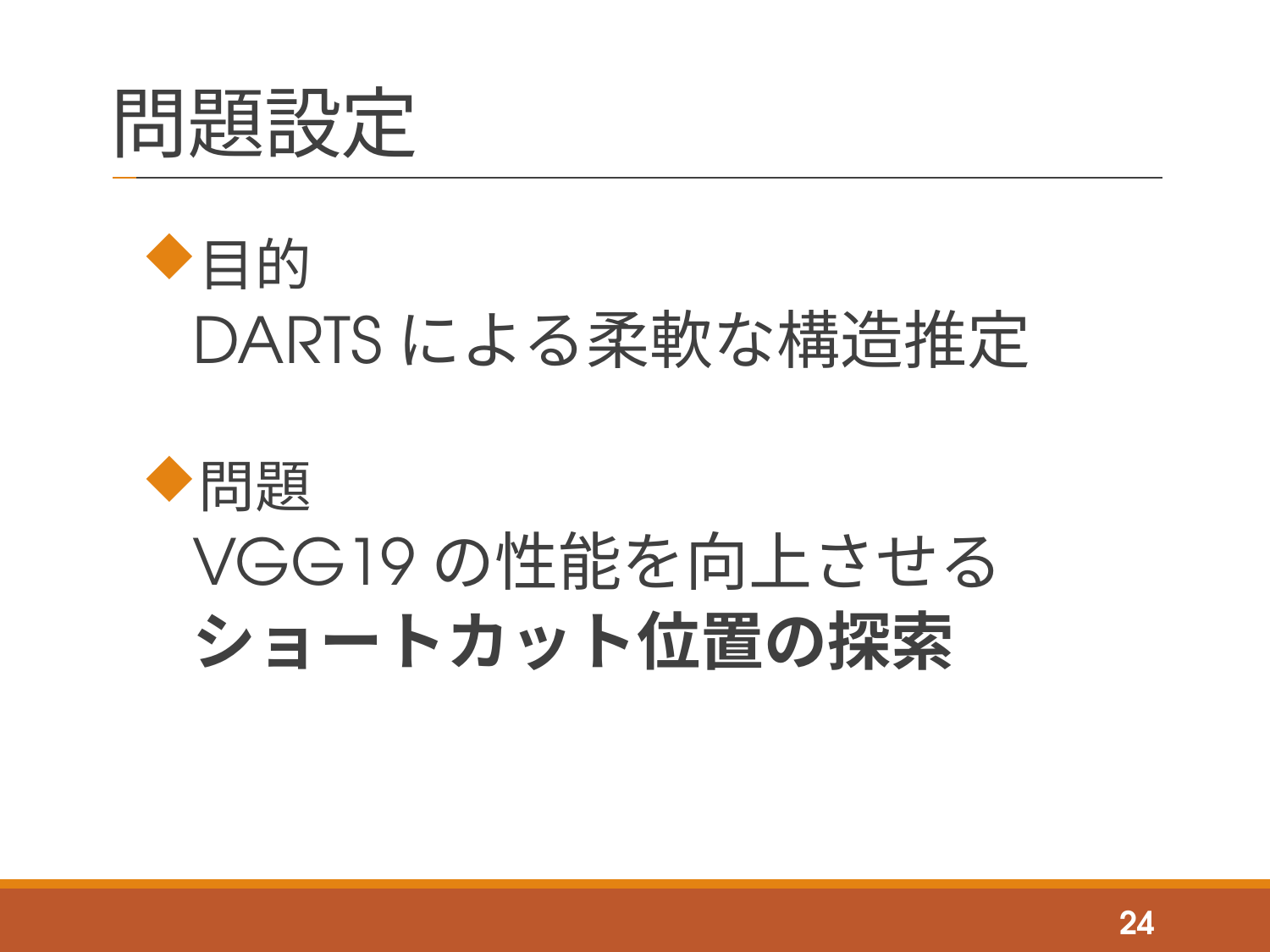

# 問題設定
目的
DARTSによる柔軟な構造推定

問題
VGG19の性能を向上させる
ショートカット位置の探索
24